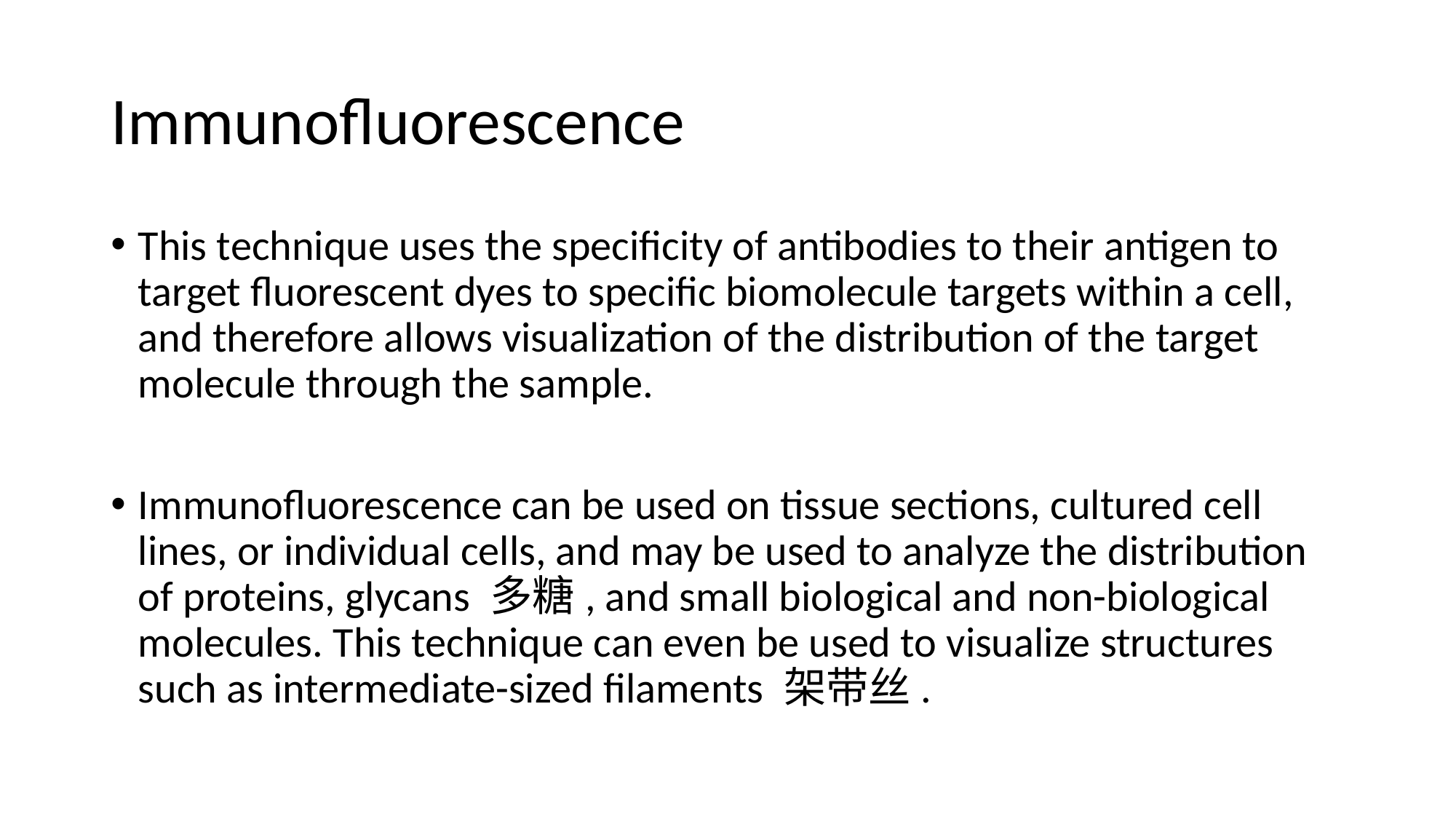

# Immunofluorescence
This technique uses the specificity of antibodies to their antigen to target fluorescent dyes to specific biomolecule targets within a cell, and therefore allows visualization of the distribution of the target molecule through the sample.

Immunofluorescence can be used on tissue sections, cultured cell lines, or individual cells, and may be used to analyze the distribution of proteins, glycans 多糖, and small biological and non-biological molecules. This technique can even be used to visualize structures such as intermediate-sized filaments 架带丝.